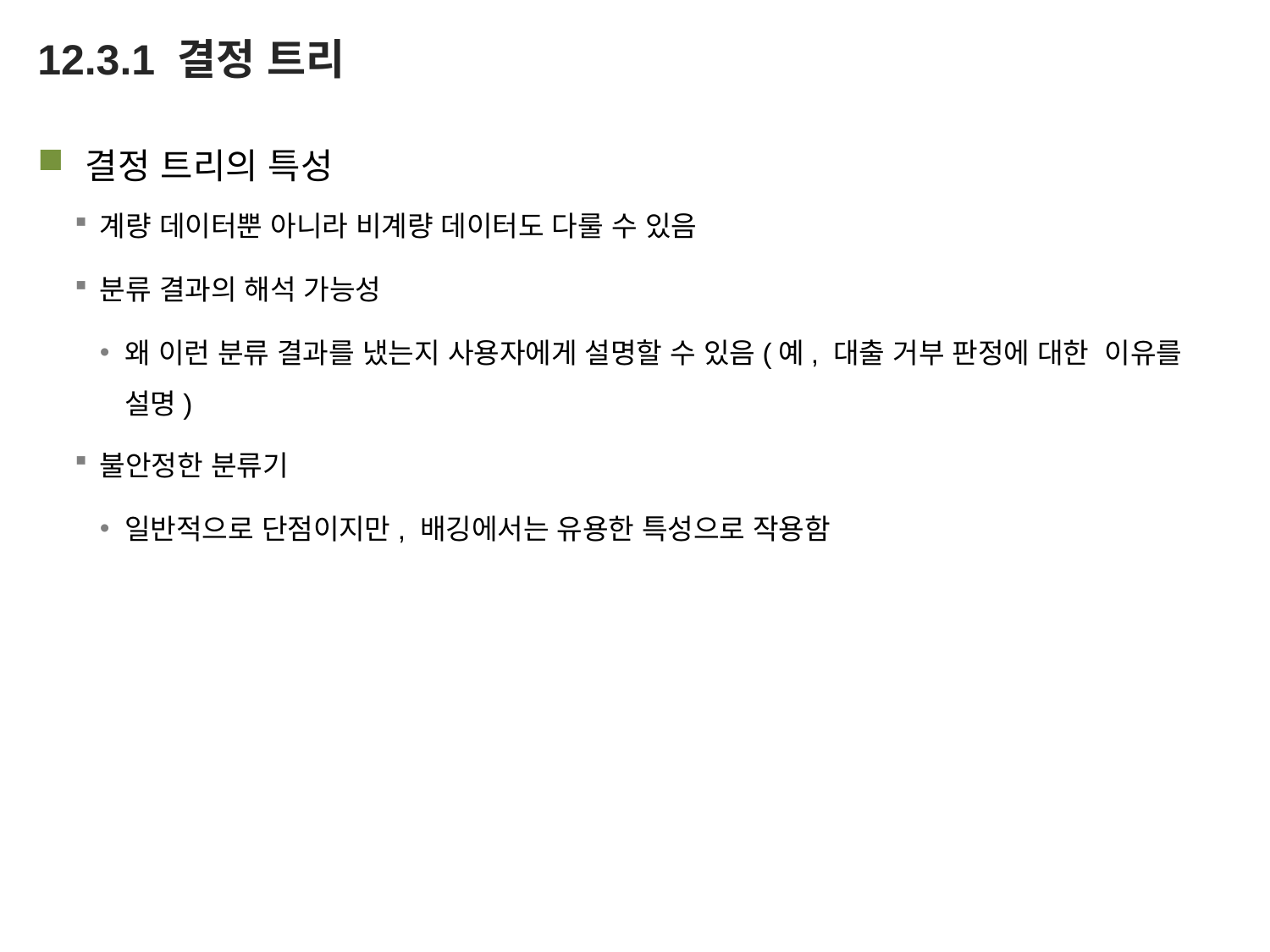

# 12.3.1 결정 트리
결정 트리의 특성
계량 데이터뿐 아니라 비계량 데이터도 다룰 수 있음
분류 결과의 해석 가능성
왜 이런 분류 결과를 냈는지 사용자에게 설명할 수 있음(예, 대출 거부 판정에 대한  이유를 설명)
불안정한 분류기
일반적으로 단점이지만, 배깅에서는 유용한 특성으로 작용함